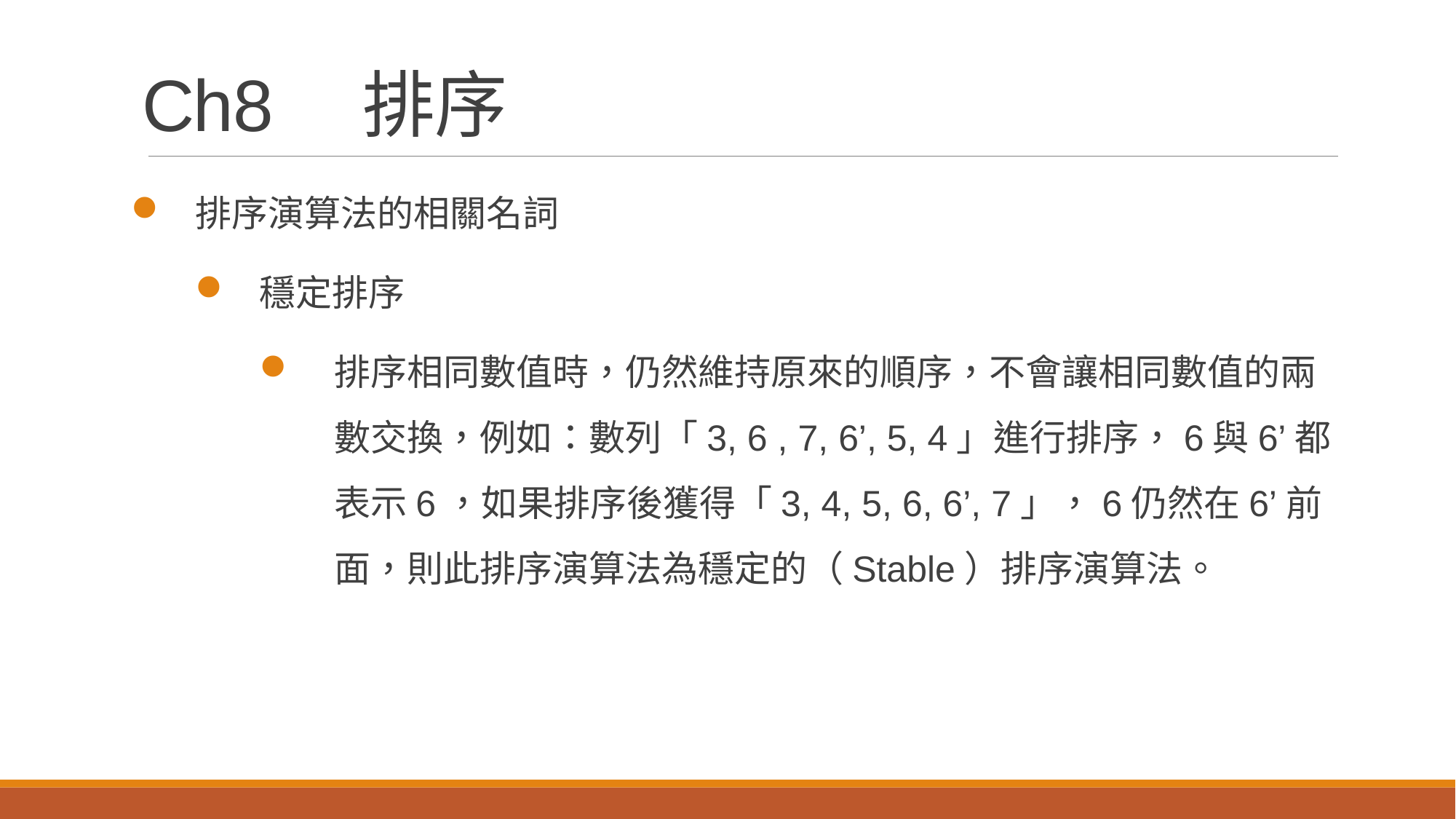

# Ch8　排序
排序演算法的相關名詞
穩定排序
排序相同數值時，仍然維持原來的順序，不會讓相同數值的兩數交換，例如：數列「3, 6 , 7, 6’, 5, 4」進行排序，6與6’都表示6，如果排序後獲得「3, 4, 5, 6, 6’, 7」，6仍然在6’前面，則此排序演算法為穩定的（Stable）排序演算法。